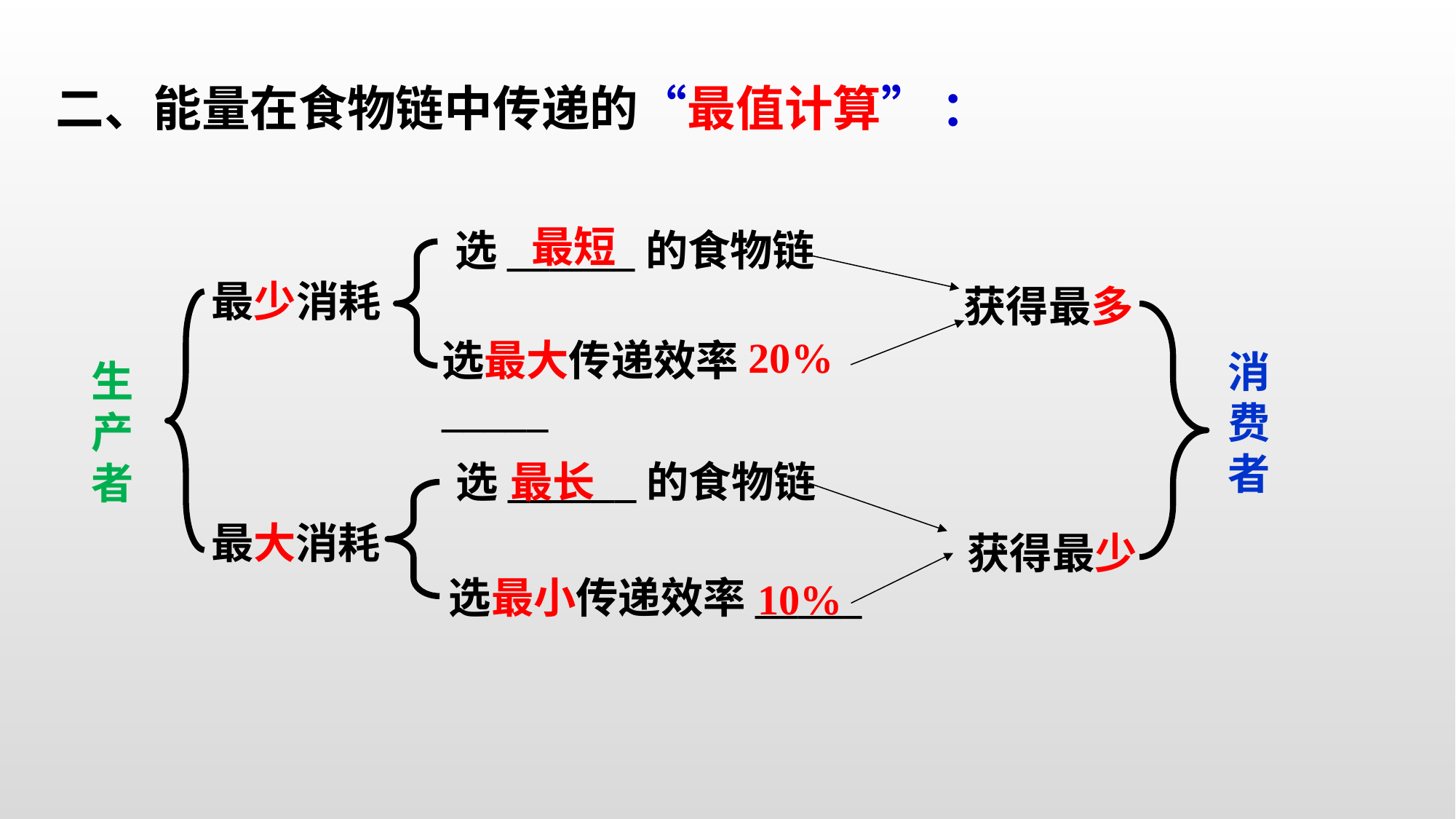

二、能量在食物链中传递的“最值计算” ：
  最短
选______的食物链

最少消耗
获得最多

20%
选最大传递效率_____
消费者

生产者
选______的食物链
最长

最大消耗
获得最少

选最小传递效率_____
10%